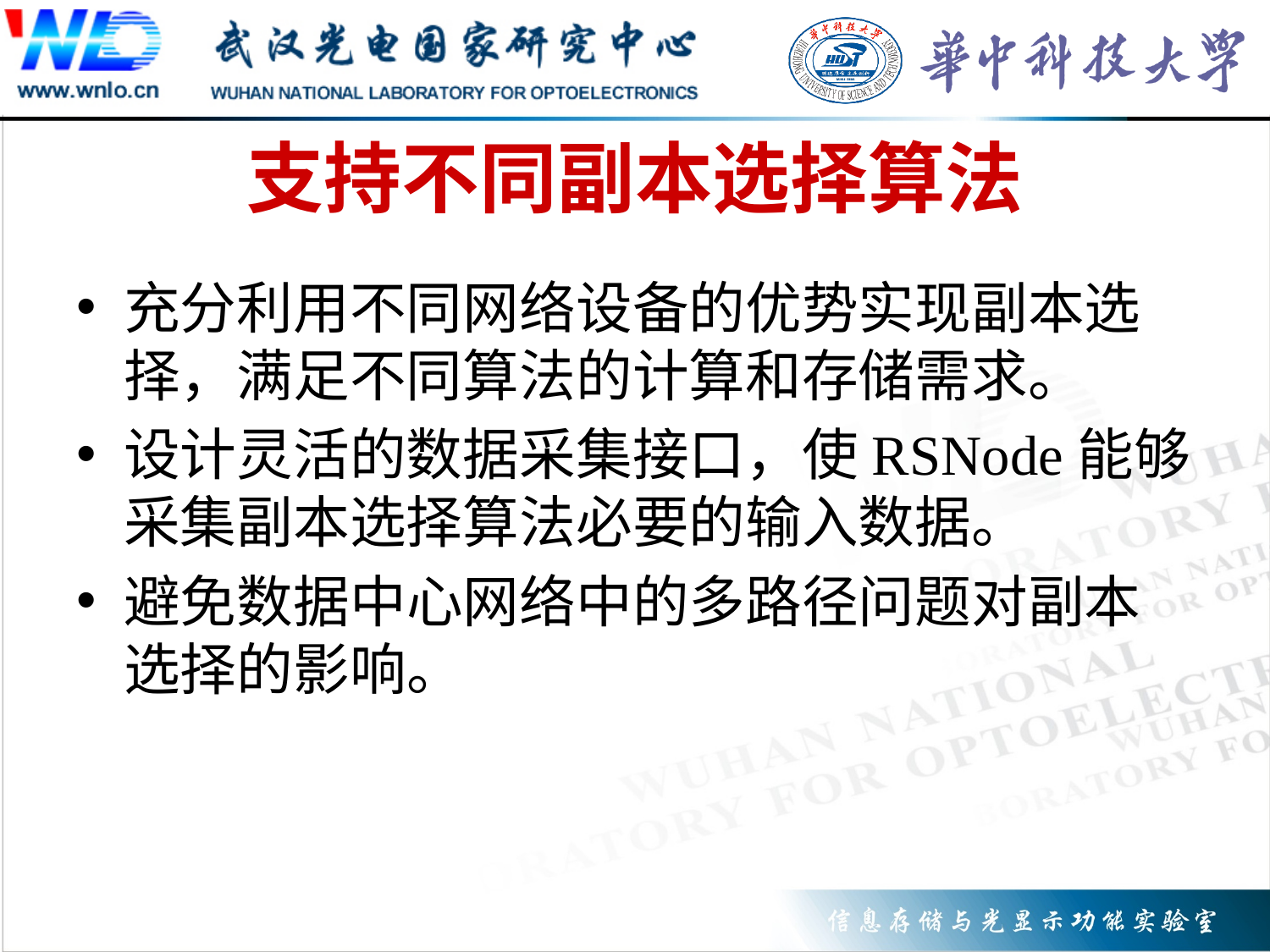

# 支持不同副本选择算法
充分利用不同网络设备的优势实现副本选择，满足不同算法的计算和存储需求。
设计灵活的数据采集接口，使RSNode能够采集副本选择算法必要的输入数据。
避免数据中心网络中的多路径问题对副本选择的影响。